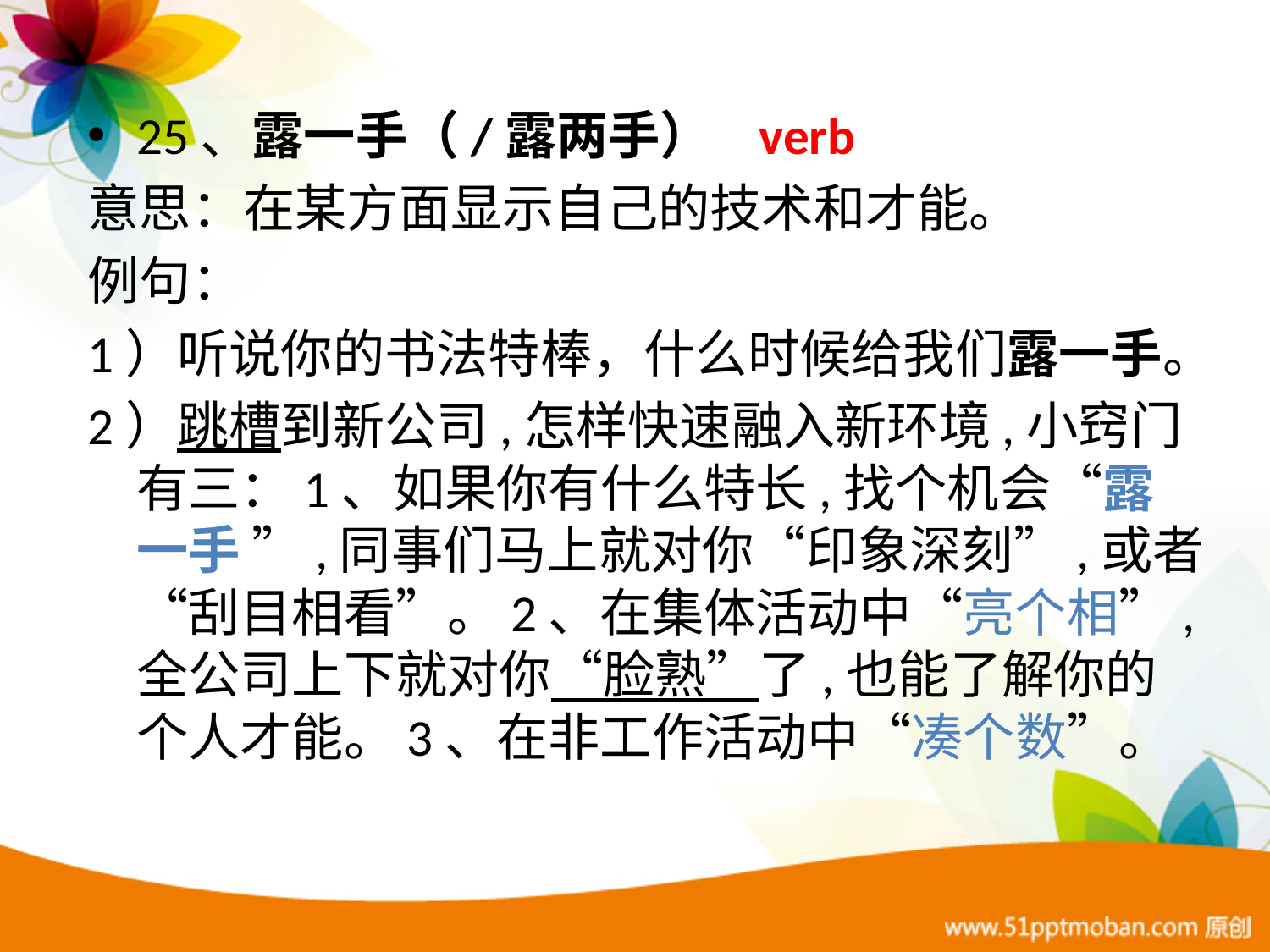

25、露一手（/露两手）   verb
意思：在某方面显示自己的技术和才能。
例句：
1）听说你的书法特棒，什么时候给我们露一手。
2）跳槽到新公司,怎样快速融入新环境,小窍门有三：1、如果你有什么特长,找个机会“露一手 ”,同事们马上就对你“印象深刻”,或者“刮目相看”。2、在集体活动中“亮个相”,全公司上下就对你“脸熟”了,也能了解你的个人才能。3、在非工作活动中“凑个数”。